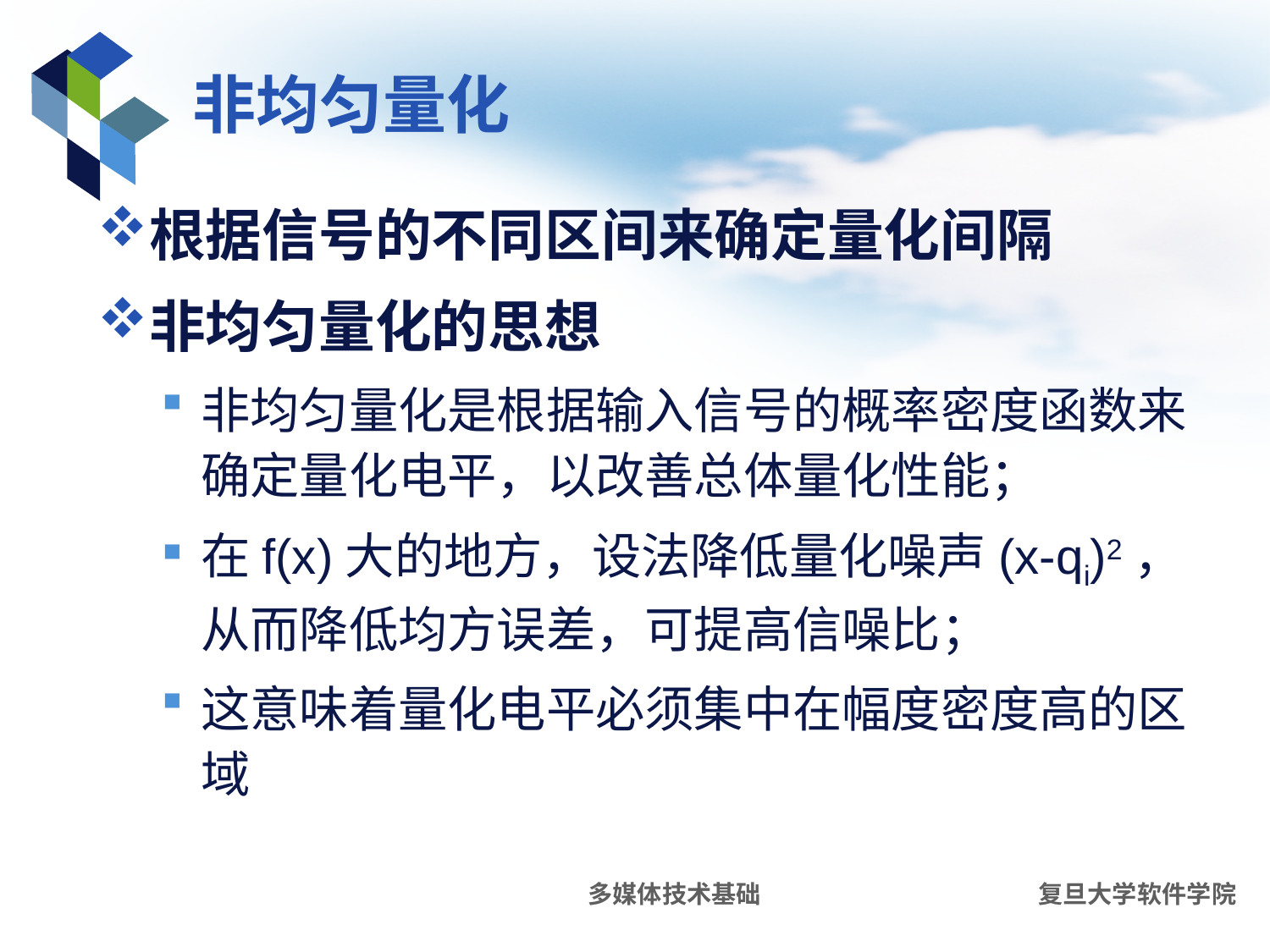

# 非均匀量化
根据信号的不同区间来确定量化间隔
非均匀量化的思想
非均匀量化是根据输入信号的概率密度函数来确定量化电平，以改善总体量化性能；
在f(x)大的地方，设法降低量化噪声(x-qi)2，从而降低均方误差，可提高信噪比；
这意味着量化电平必须集中在幅度密度高的区域
多媒体技术基础